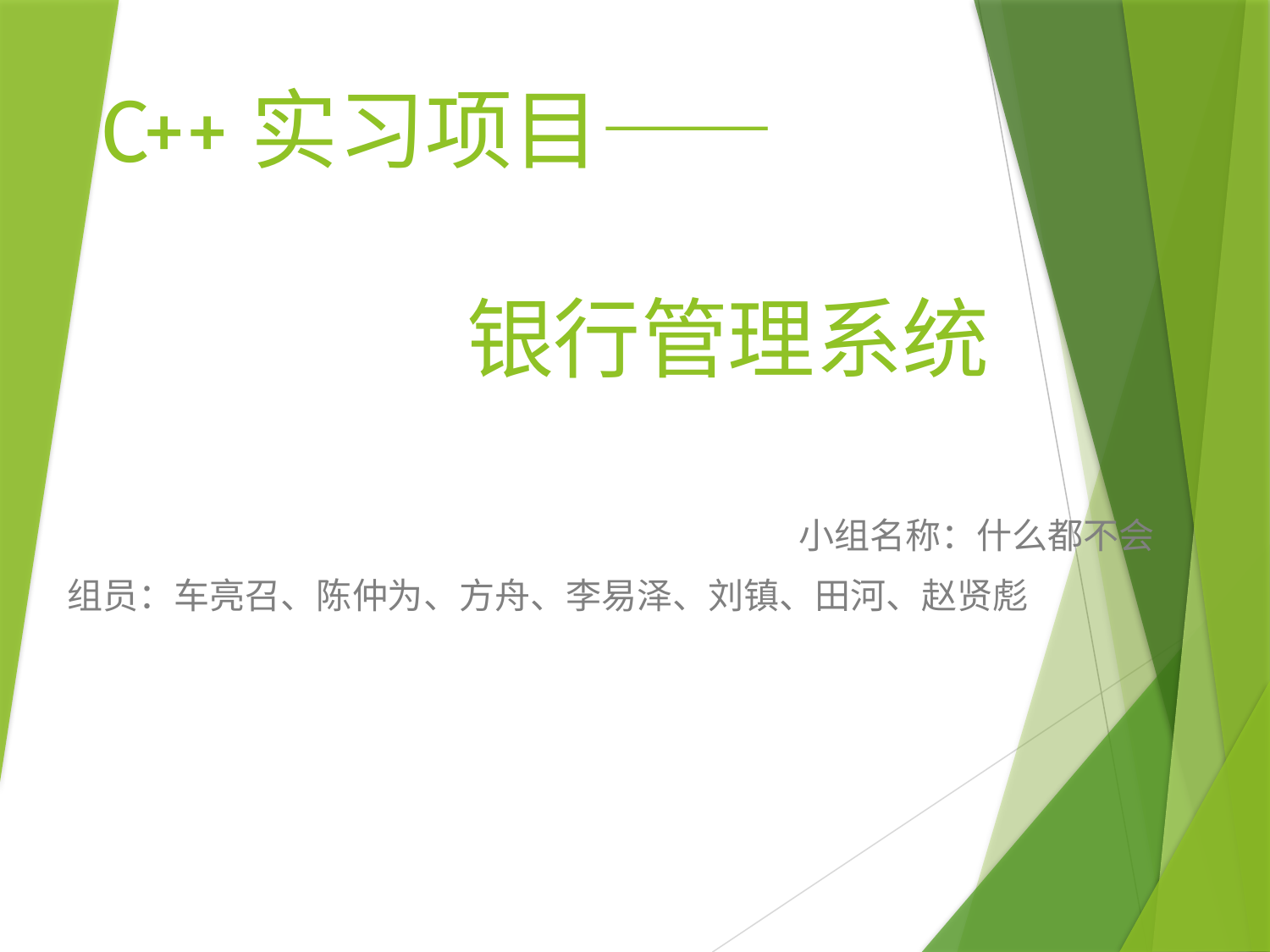

# C++实习项目—— 银行管理系统
小组名称：什么都不会
组员：车亮召、陈仲为、方舟、李易泽、刘镇、田河、赵贤彪